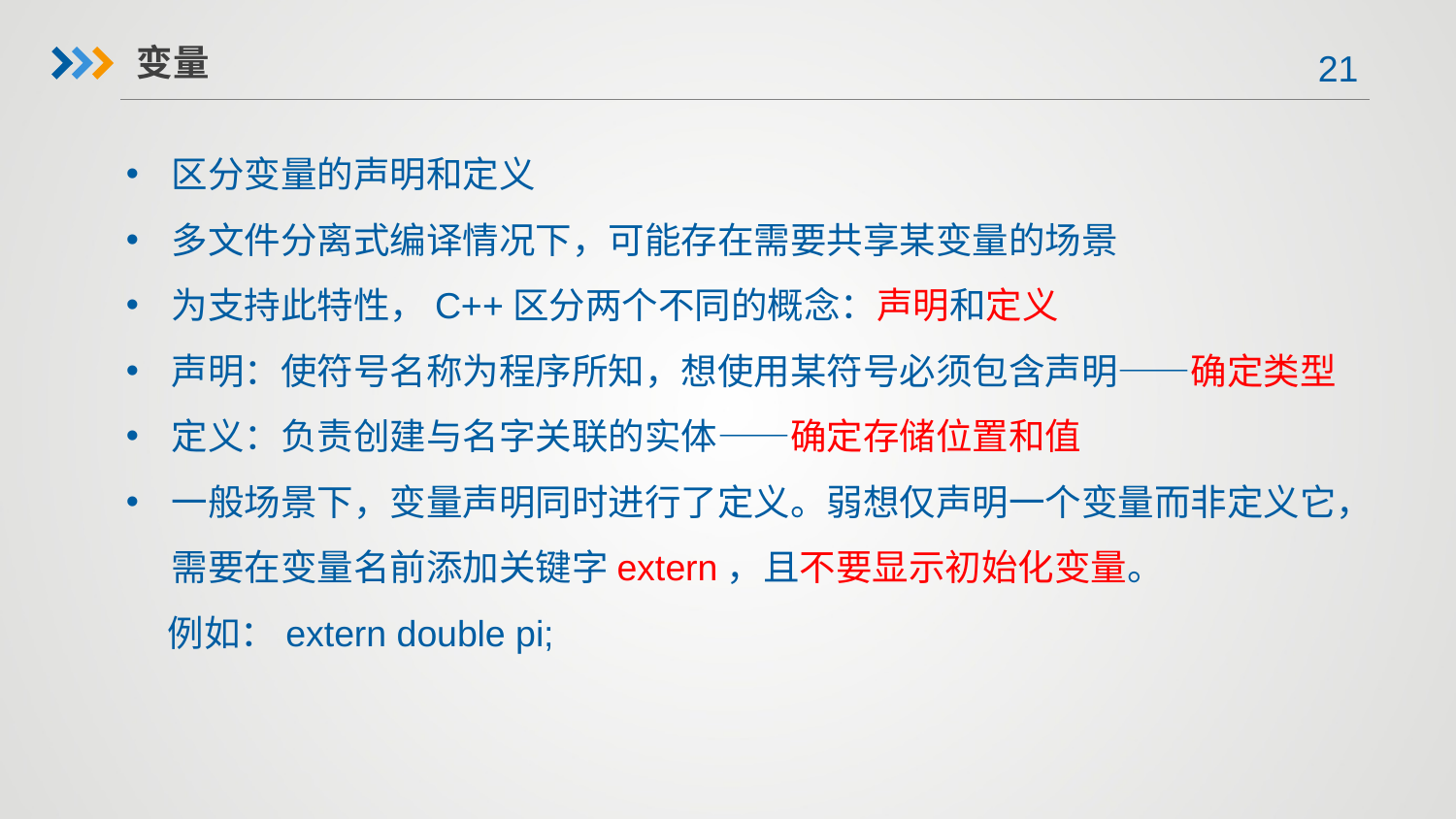

变量
区分变量的声明和定义
多文件分离式编译情况下，可能存在需要共享某变量的场景
为支持此特性，C++区分两个不同的概念：声明和定义
声明：使符号名称为程序所知，想使用某符号必须包含声明——确定类型
定义：负责创建与名字关联的实体——确定存储位置和值
一般场景下，变量声明同时进行了定义。弱想仅声明一个变量而非定义它，需要在变量名前添加关键字extern，且不要显示初始化变量。
    例如：extern double pi;